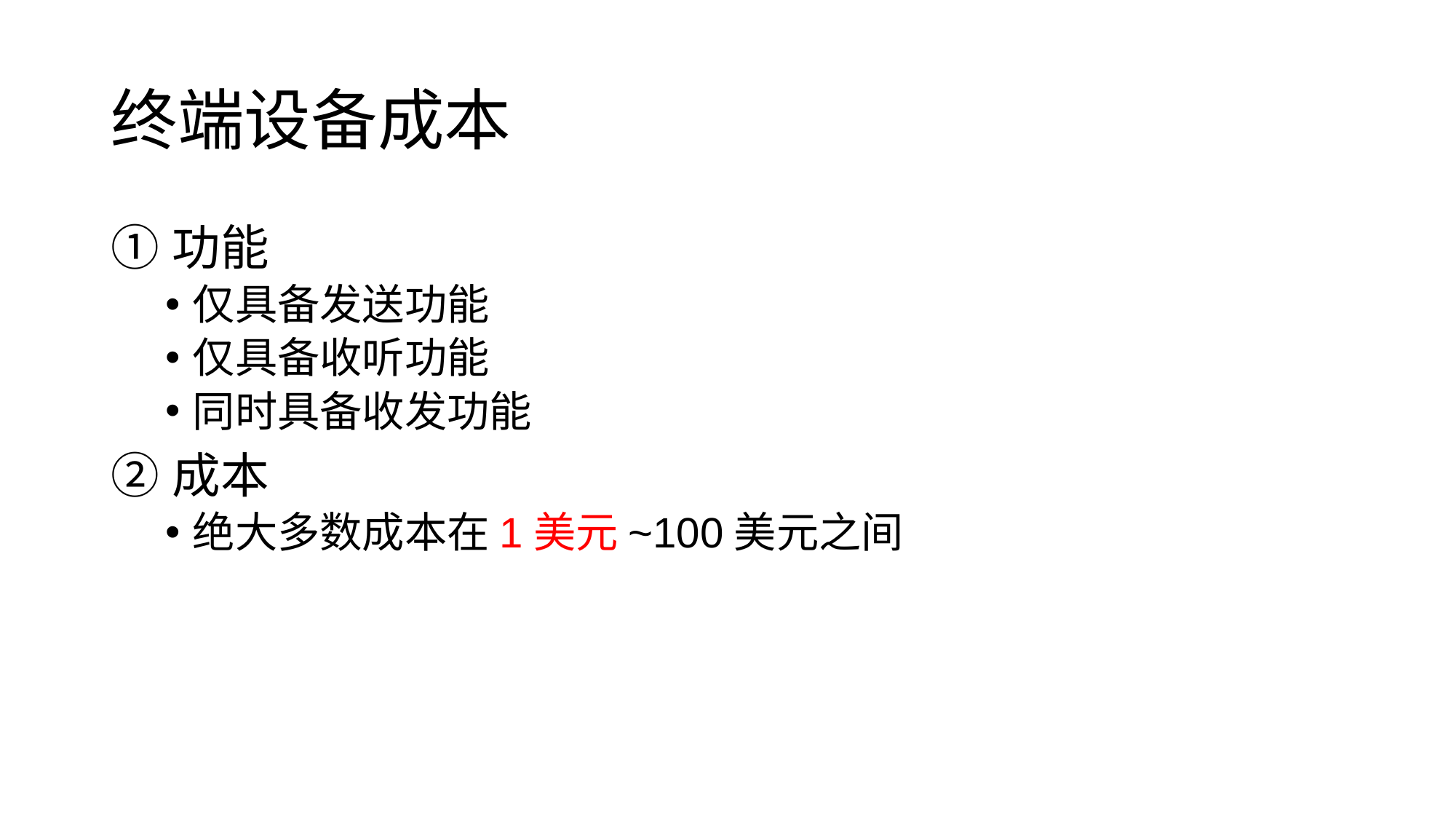

# 终端设备成本
功能
仅具备发送功能
仅具备收听功能
同时具备收发功能
成本
绝大多数成本在1美元~100美元之间